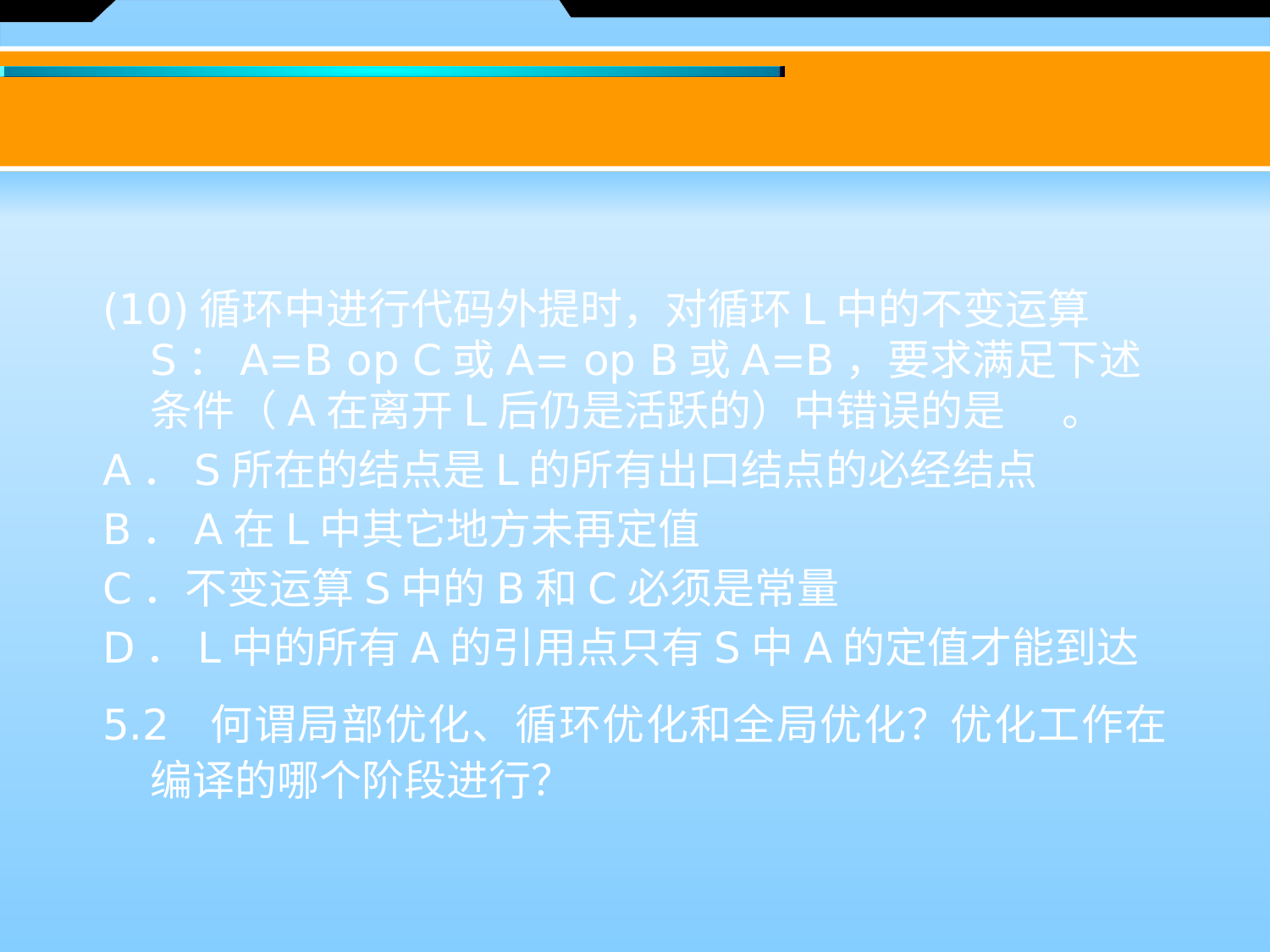

#
(10)循环中进行代码外提时，对循环L中的不变运算S：A=B op C或A= op B或A=B，要求满足下述条件（A在离开L后仍是活跃的）中错误的是      。
A．S所在的结点是L的所有出口结点的必经结点
B．A在L中其它地方未再定值
C．不变运算S中的B和C必须是常量
D．L中的所有A的引用点只有S中A的定值才能到达
5.2  何谓局部优化、循环优化和全局优化？优化工作在编译的哪个阶段进行？